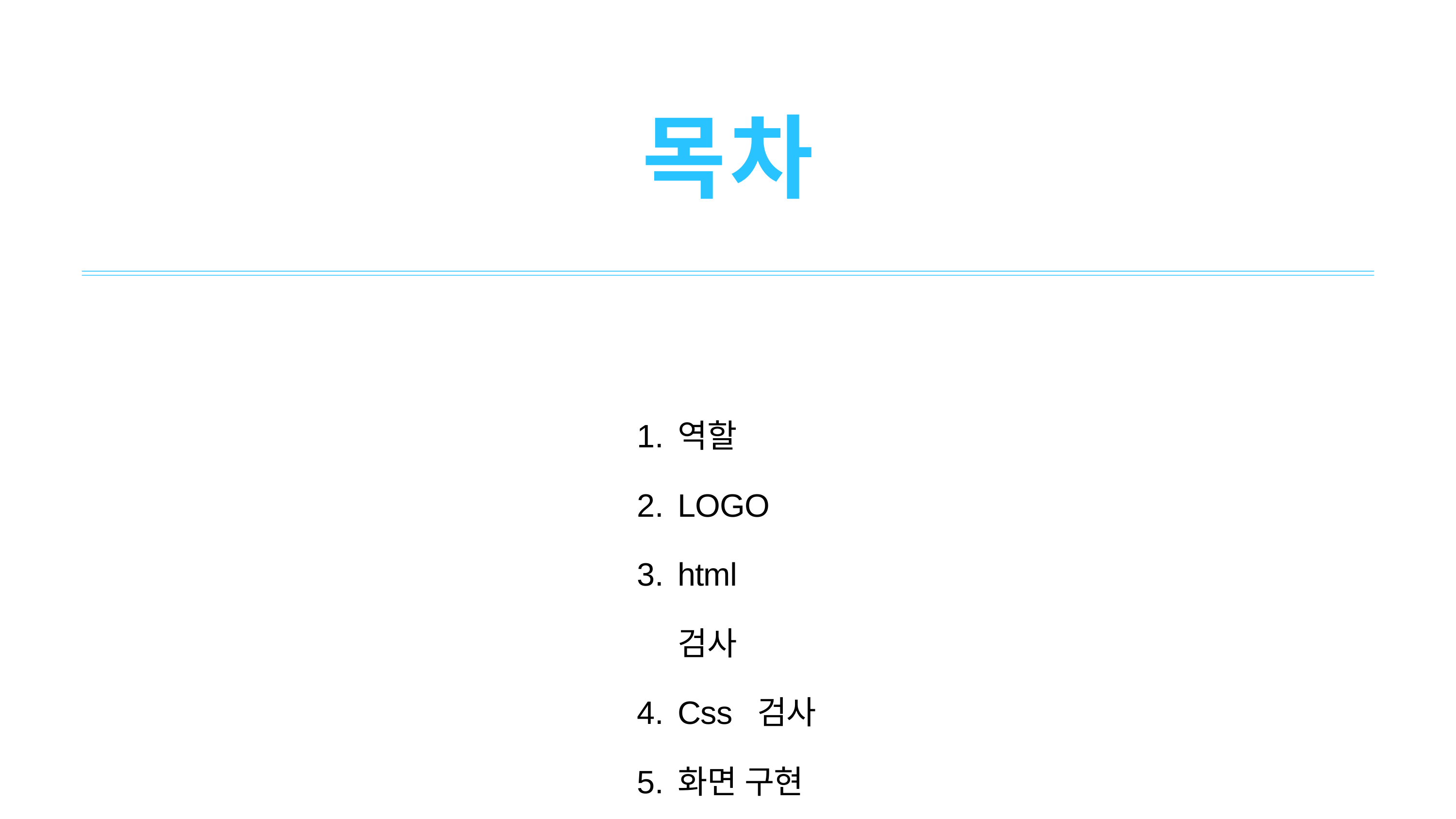

목차

역할
LOGO
html  검사
Css  검사
화면 구현